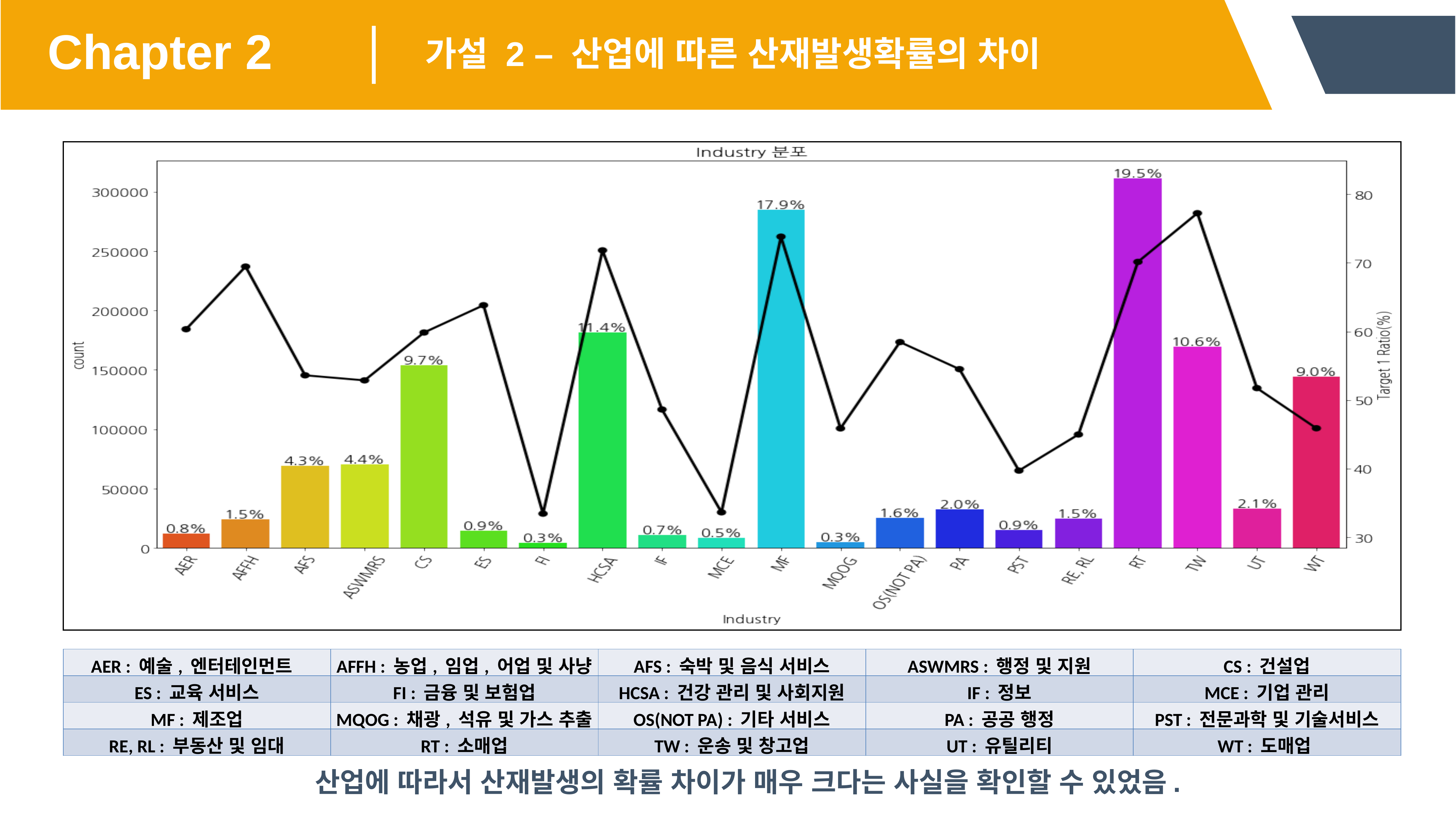

Chapter 2

가설 2 – 산업에 따른 산재발생확률의 차이

| AER : 예술, 엔터테인먼트 | AFFH : 농업, 임업, 어업 및 사냥 | AFS : 숙박 및 음식 서비스 | ASWMRS : 행정 및 지원 | CS : 건설업 |
| --- | --- | --- | --- | --- |
| ES : 교육 서비스 | FI : 금융 및 보험업 | HCSA : 건강 관리 및 사회지원 | IF : 정보 | MCE : 기업 관리 |
| MF : 제조업 | MQOG : 채광, 석유 및 가스 추출 | OS(NOT PA) : 기타 서비스 | PA : 공공 행정 | PST : 전문과학 및 기술서비스 |
| RE, RL : 부동산 및 임대 | RT : 소매업 | TW : 운송 및 창고업 | UT : 유틸리티 | WT : 도매업 |
산업에 따라서 산재발생의 확률 차이가 매우 크다는 사실을 확인할 수 있었음.